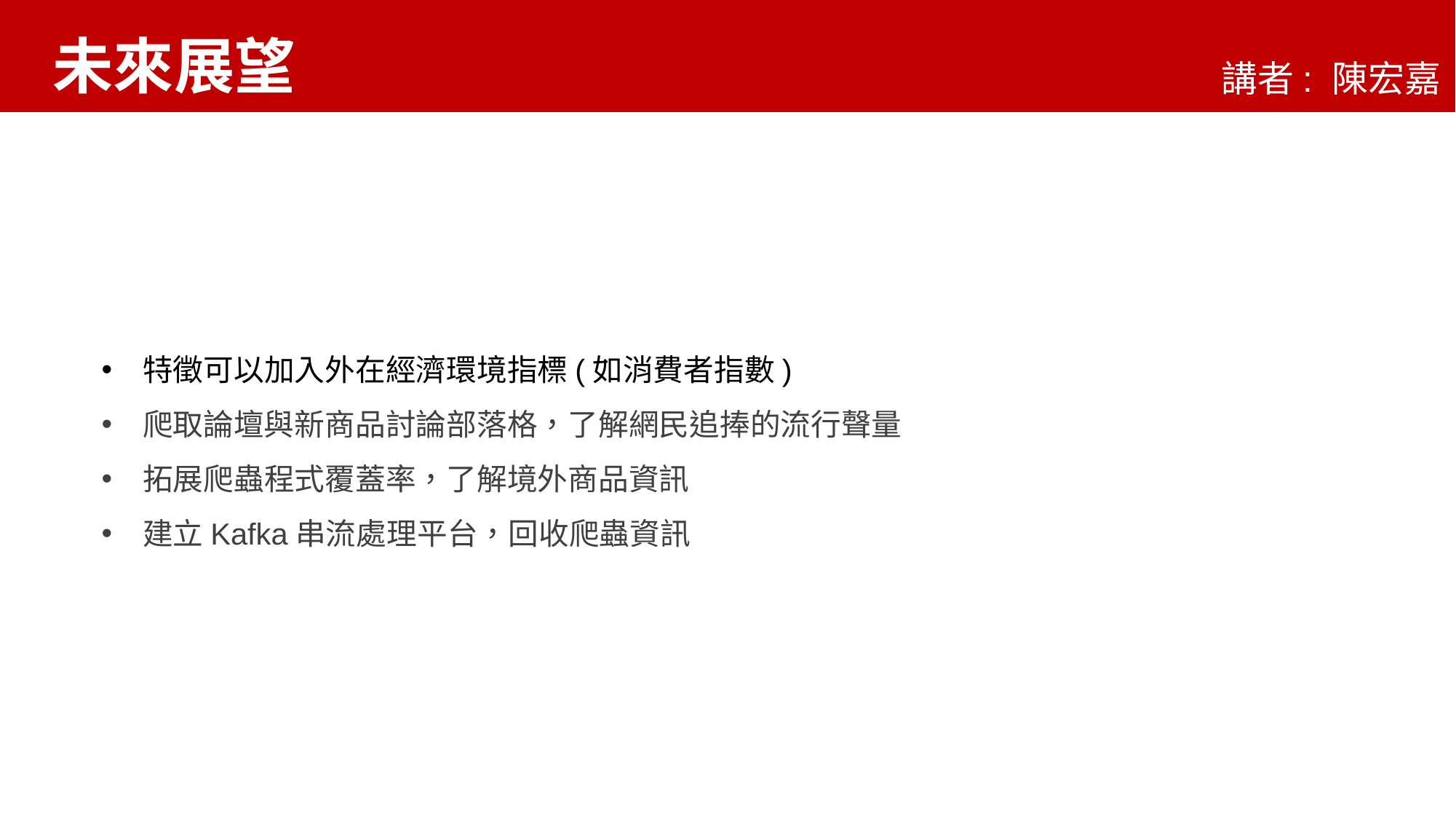

未來展望
講者: 陳宏嘉
特徵可以加入外在經濟環境指標(如消費者指數)
爬取論壇與新商品討論部落格，了解網民追捧的流行聲量
拓展爬蟲程式覆蓋率，了解境外商品資訊
建立Kafka串流處理平台，回收爬蟲資訊